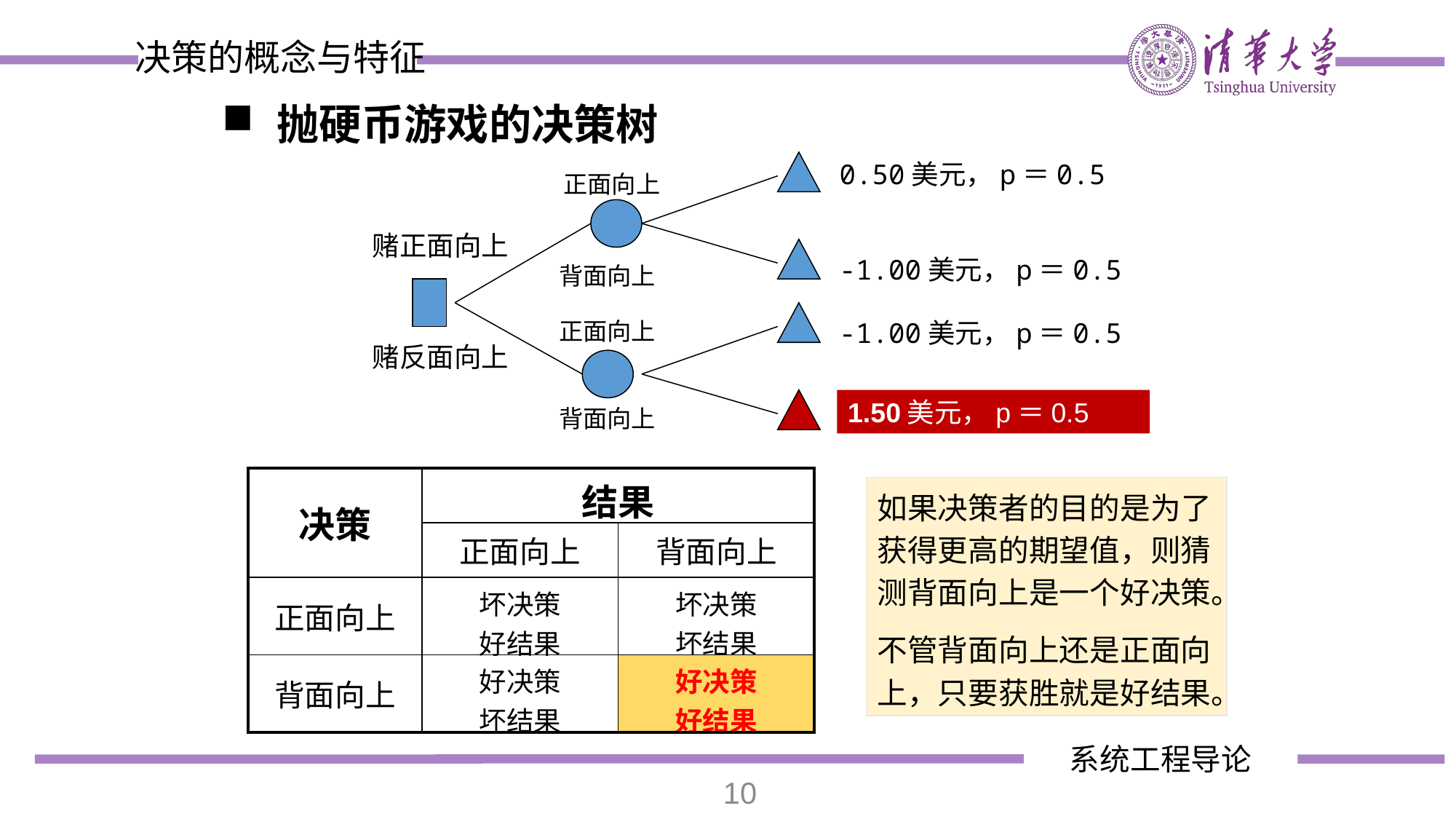

决策的概念与特征
抛硬币游戏的决策树

0.50美元，p＝0.5
正面向上

赌正面向上

-1.00美元，p＝0.5
背面向上

正面向上
-1.00美元，p＝0.5

赌反面向上

1.50美元，p＝0.5
背面向上
| 决策 | 结果 |  |
| --- | --- | --- |
|  | 正面向上 | 背面向上 |
| 正面向上 | 坏决策 好结果 | 坏决策 坏结果 |
| 背面向上 | 好决策 坏结果 | 好决策 好结果 |
如果决策者的目的是为了获得更高的期望值，则猜测背面向上是一个好决策。
不管背面向上还是正面向上，只要获胜就是好结果。